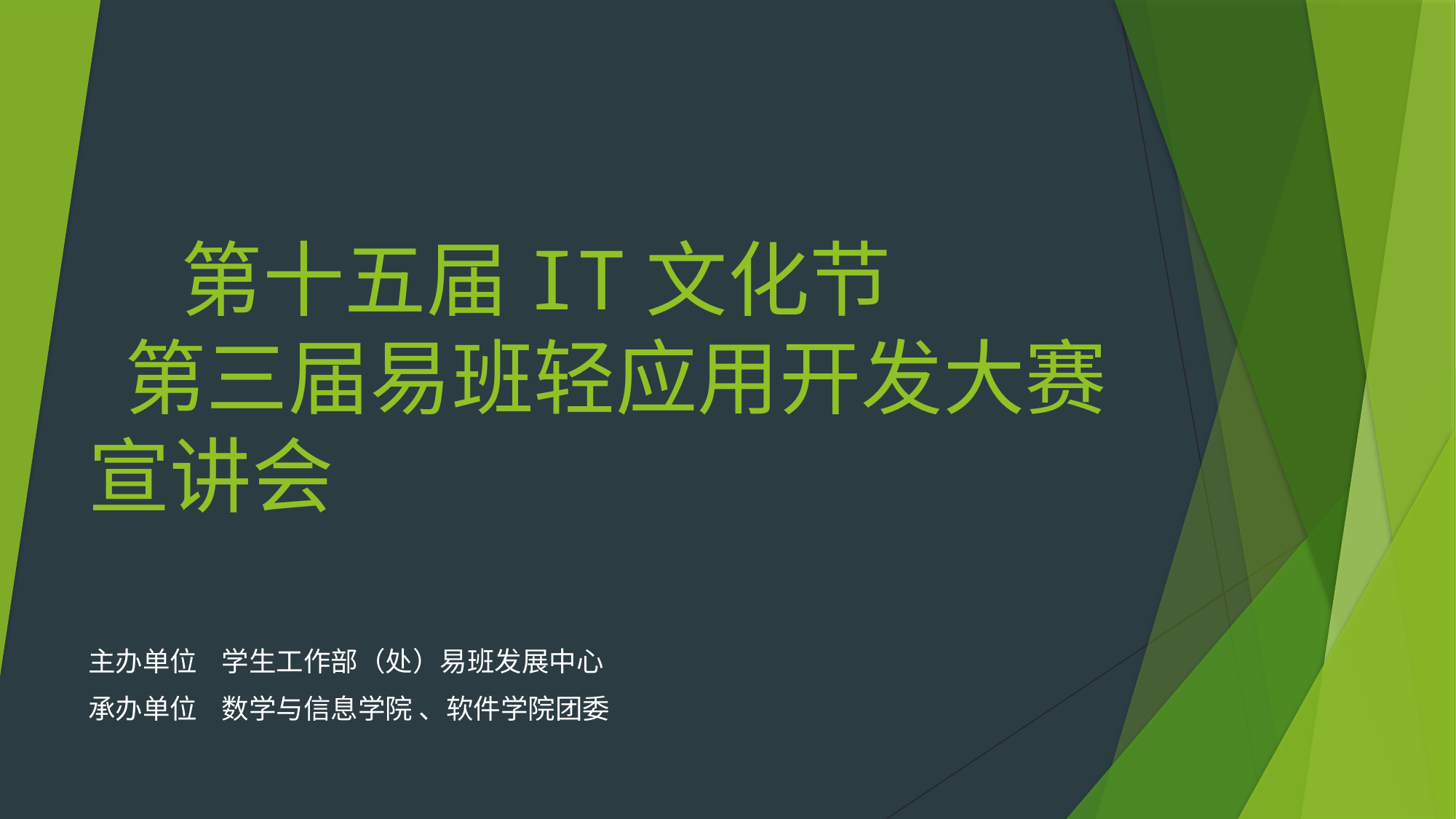

# 第十五届IT文化节 第三届易班轻应用开发大赛 宣讲会
主办单位    学生工作部（处）易班发展中心
承办单位    数学与信息学院 、软件学院团委